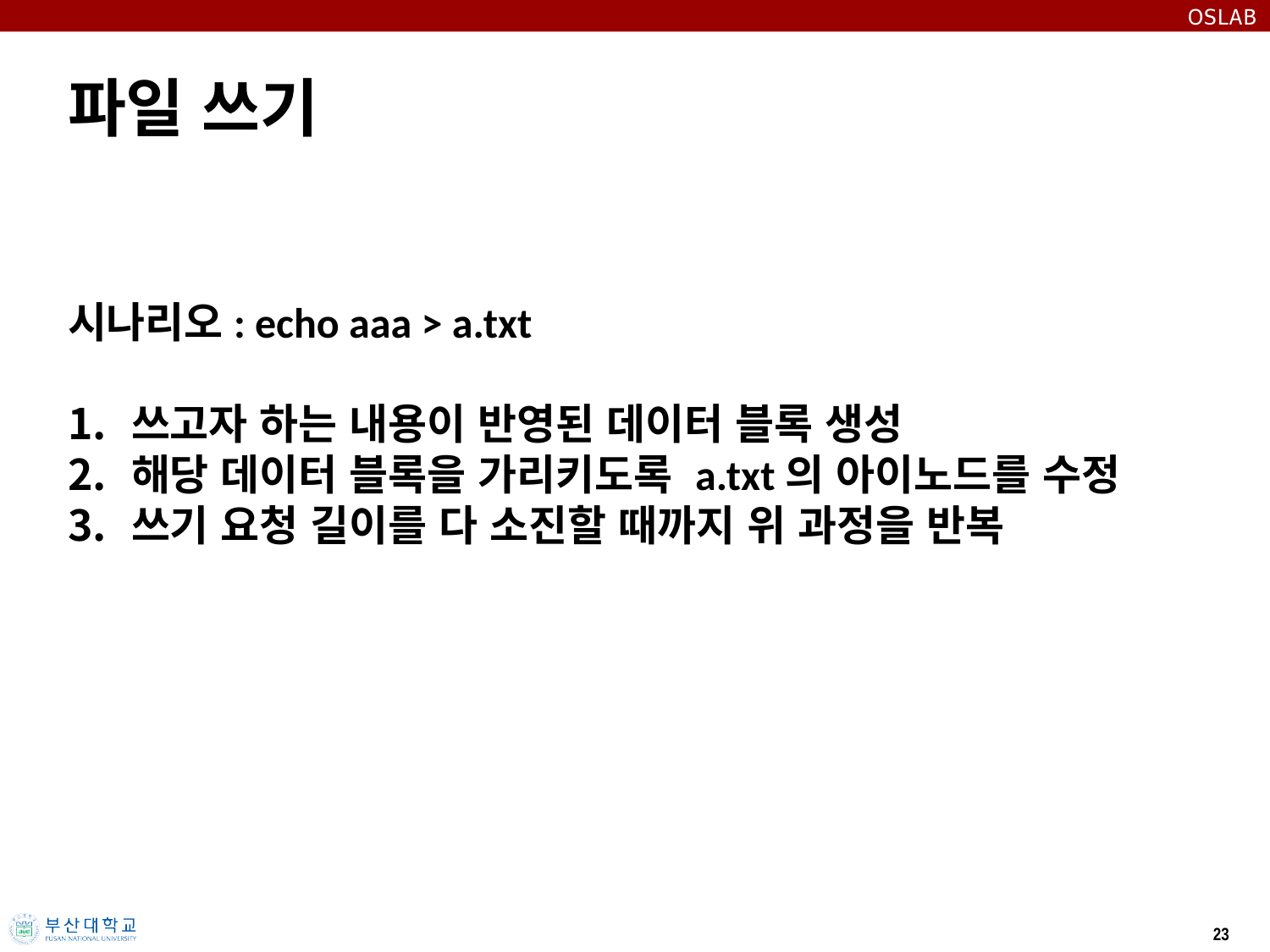

# 파일 쓰기
시나리오: echo aaa > a.txt

쓰고자 하는 내용이 반영된 데이터 블록 생성
해당 데이터 블록을 가리키도록 a.txt의 아이노드를 수정
쓰기 요청 길이를 다 소진할 때까지 위 과정을 반복